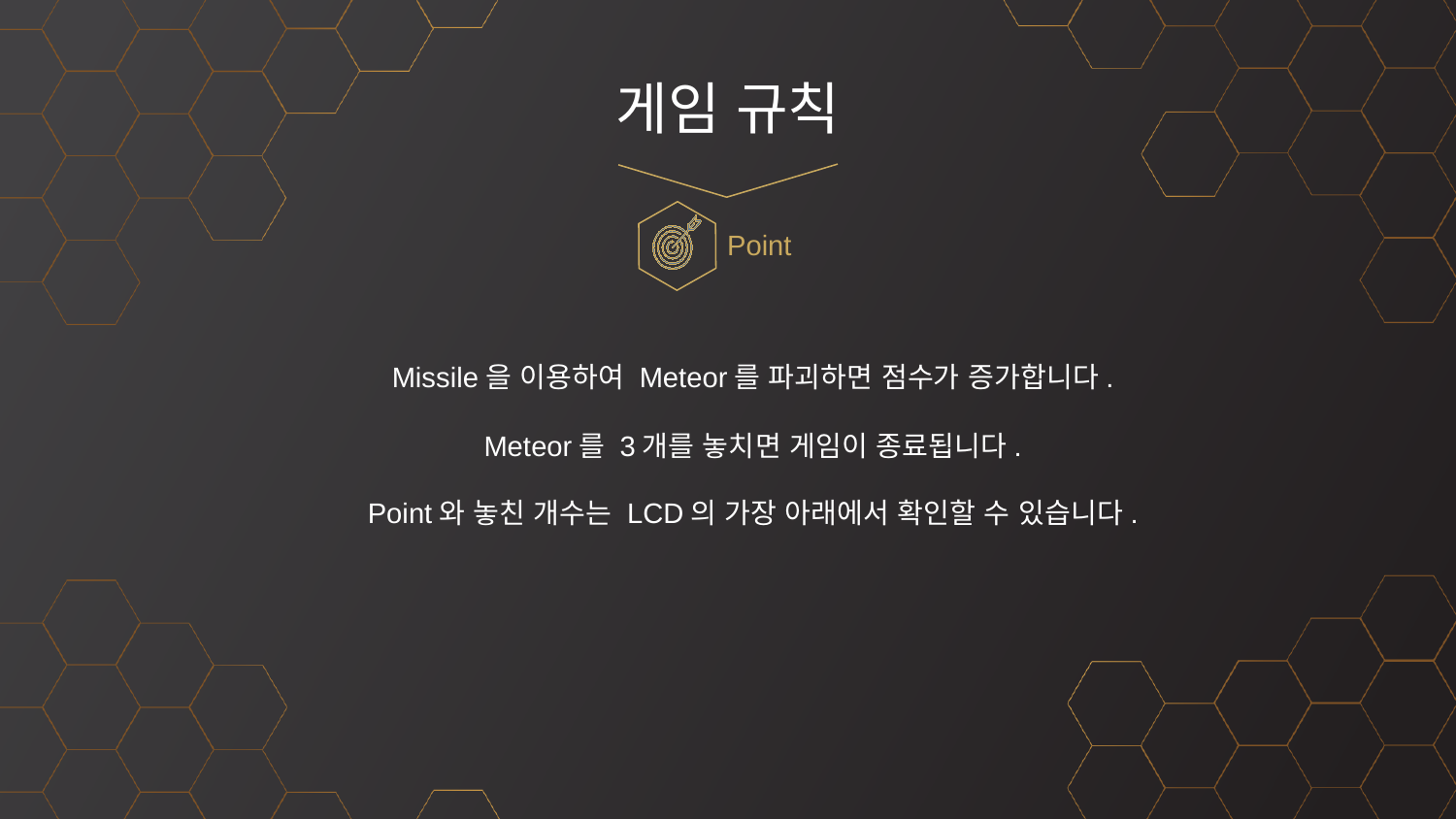

# 게임 규칙

Point

Missile을 이용하여 Meteor를 파괴하면 점수가 증가합니다.

Meteor를 3개를 놓치면 게임이 종료됩니다.

Point와 놓친 개수는 LCD의 가장 아래에서 확인할 수 있습니다.